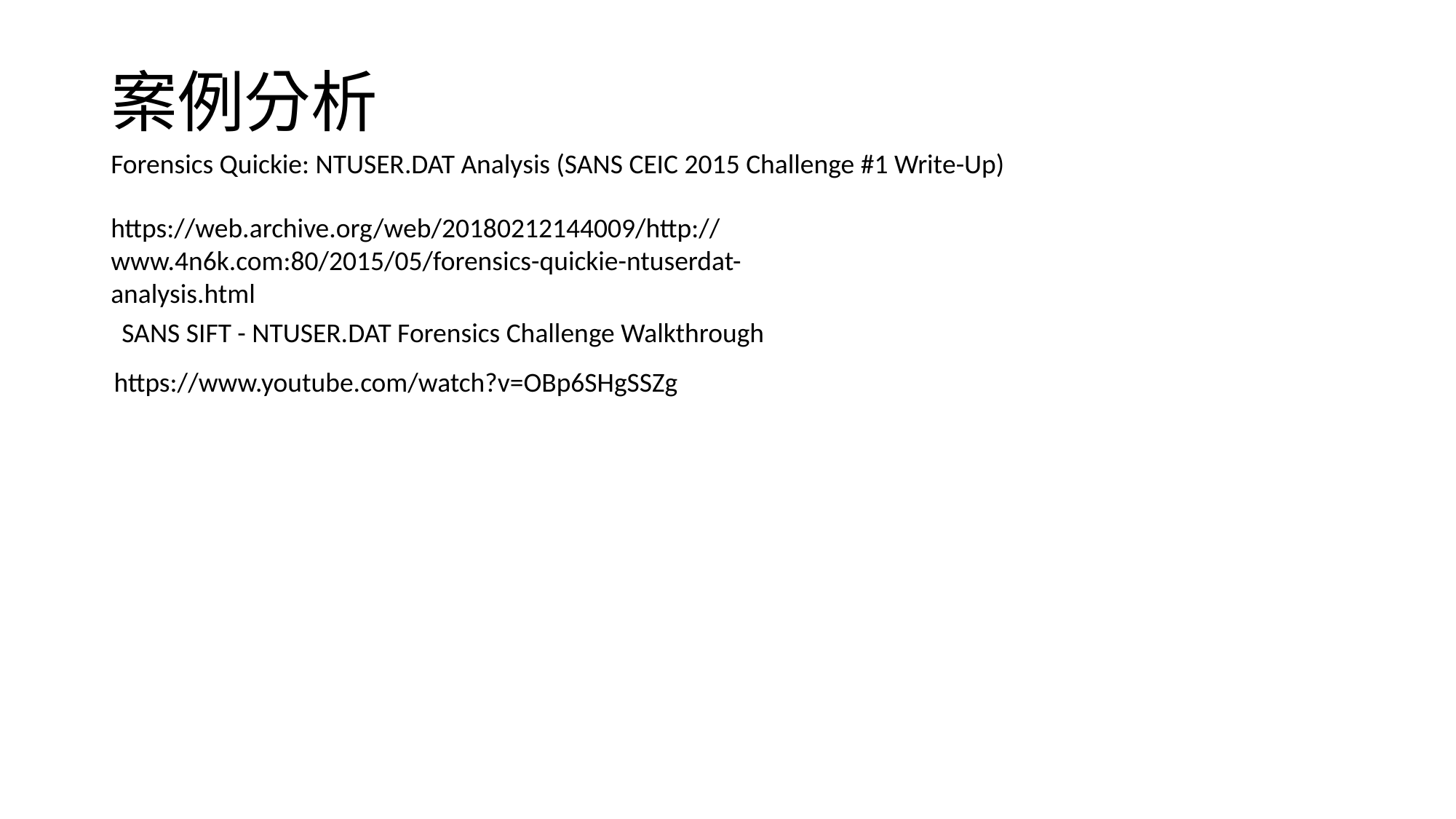

# 案例分析
Forensics Quickie: NTUSER.DAT Analysis (SANS CEIC 2015 Challenge #1 Write-Up)
https://web.archive.org/web/20180212144009/http://www.4n6k.com:80/2015/05/forensics-quickie-ntuserdat-analysis.html
SANS SIFT - NTUSER.DAT Forensics Challenge Walkthrough
https://www.youtube.com/watch?v=OBp6SHgSSZg